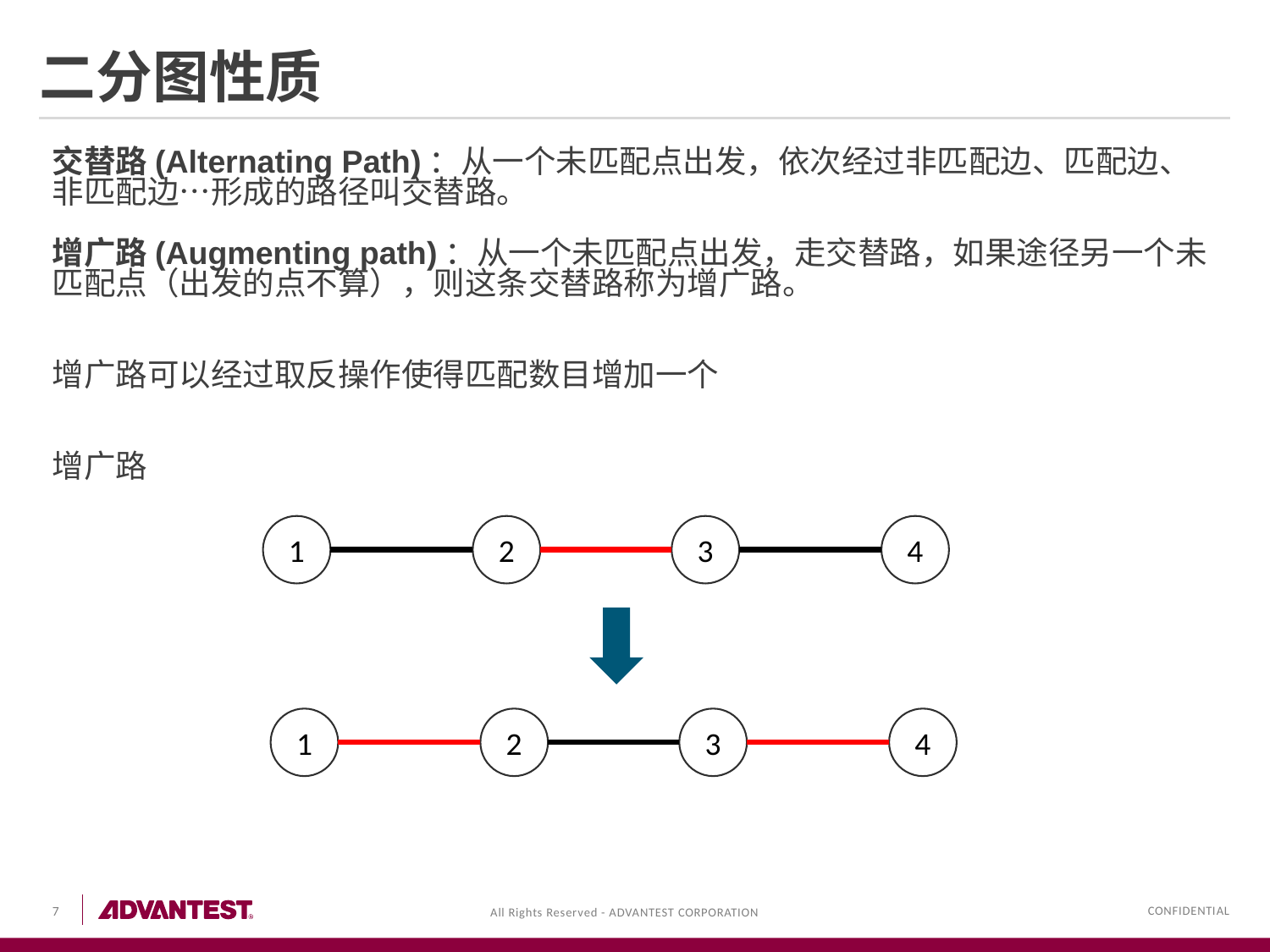

# 二分图性质
交替路(Alternating Path)：从一个未匹配点出发，依次经过非匹配边、匹配边、非匹配边…形成的路径叫交替路。

增广路(Augmenting path)：从一个未匹配点出发，走交替路，如果途径另一个未匹配点（出发的点不算），则这条交替路称为增广路。

增广路可以经过取反操作使得匹配数目增加一个

增广路

4
3
1
2

4
3
1
2